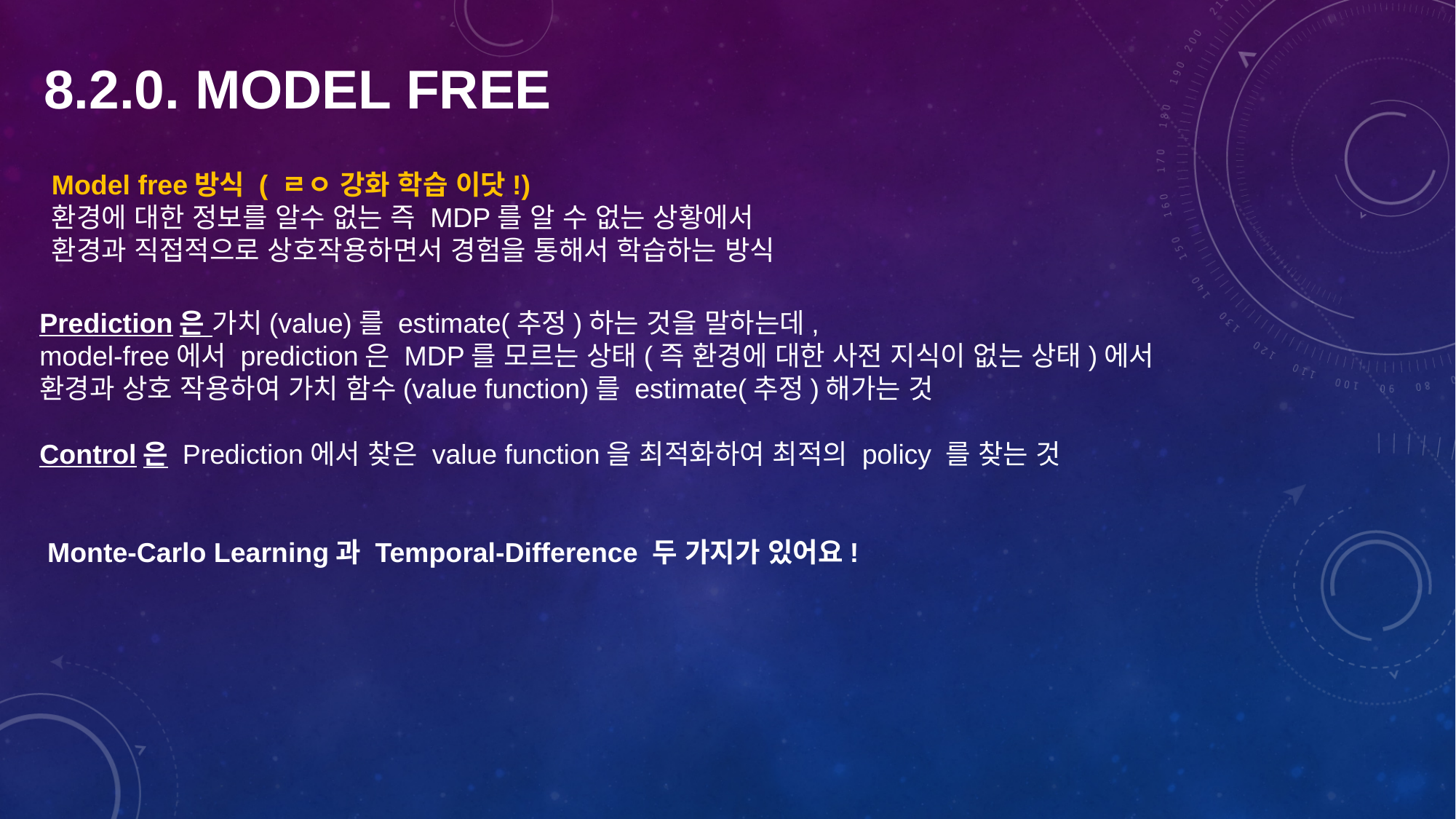

8.2.0. MODEL FREE
Model free방식 ( ㄹㅇ 강화 학습 이닷!)
환경에 대한 정보를 알수 없는 즉 MDP를 알 수 없는 상황에서
환경과 직접적으로 상호작용하면서 경험을 통해서 학습하는 방식
Prediction은 가치(value)를 estimate(추정)하는 것을 말하는데,
model-free에서 prediction은 MDP를 모르는 상태(즉 환경에 대한 사전 지식이 없는 상태)에서
환경과 상호 작용하여 가치 함수(value function)를 estimate(추정)해가는 것

Control은 Prediction에서 찾은 value function을 최적화하여 최적의 policy 를 찾는 것

 Monte-Carlo Learning과 Temporal-Difference 두 가지가 있어요!